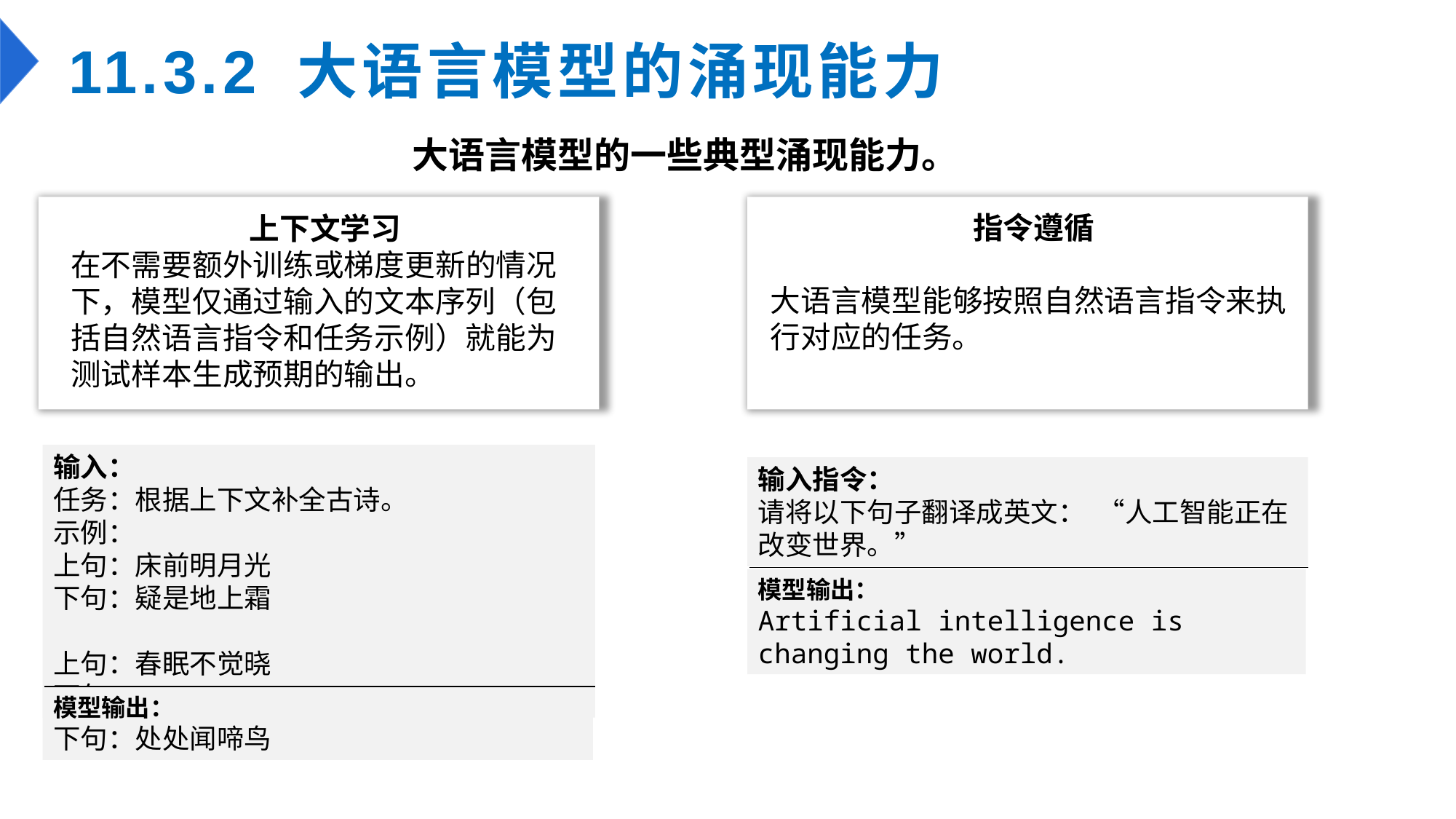

# 11.3.2 大语言模型的涌现能力
大语言模型的一些典型涌现能力。

指令遵循

大语言模型能够按照自然语言指令来执行对应的任务。

上下文学习
在不需要额外训练或梯度更新的情况下，模型仅通过输入的文本序列（包括自然语言指令和任务示例）就能为测试样本生成预期的输出。
输入：
任务：根据上下文补全古诗。
示例：
上句：床前明月光
下句：疑是地上霜

上句：春眠不觉晓
下句：
模型输出：
下句：处处闻啼鸟
输入指令：
请将以下句子翻译成英文：  “人工智能正在改变世界。”
模型输出：
Artificial intelligence is changing the world.